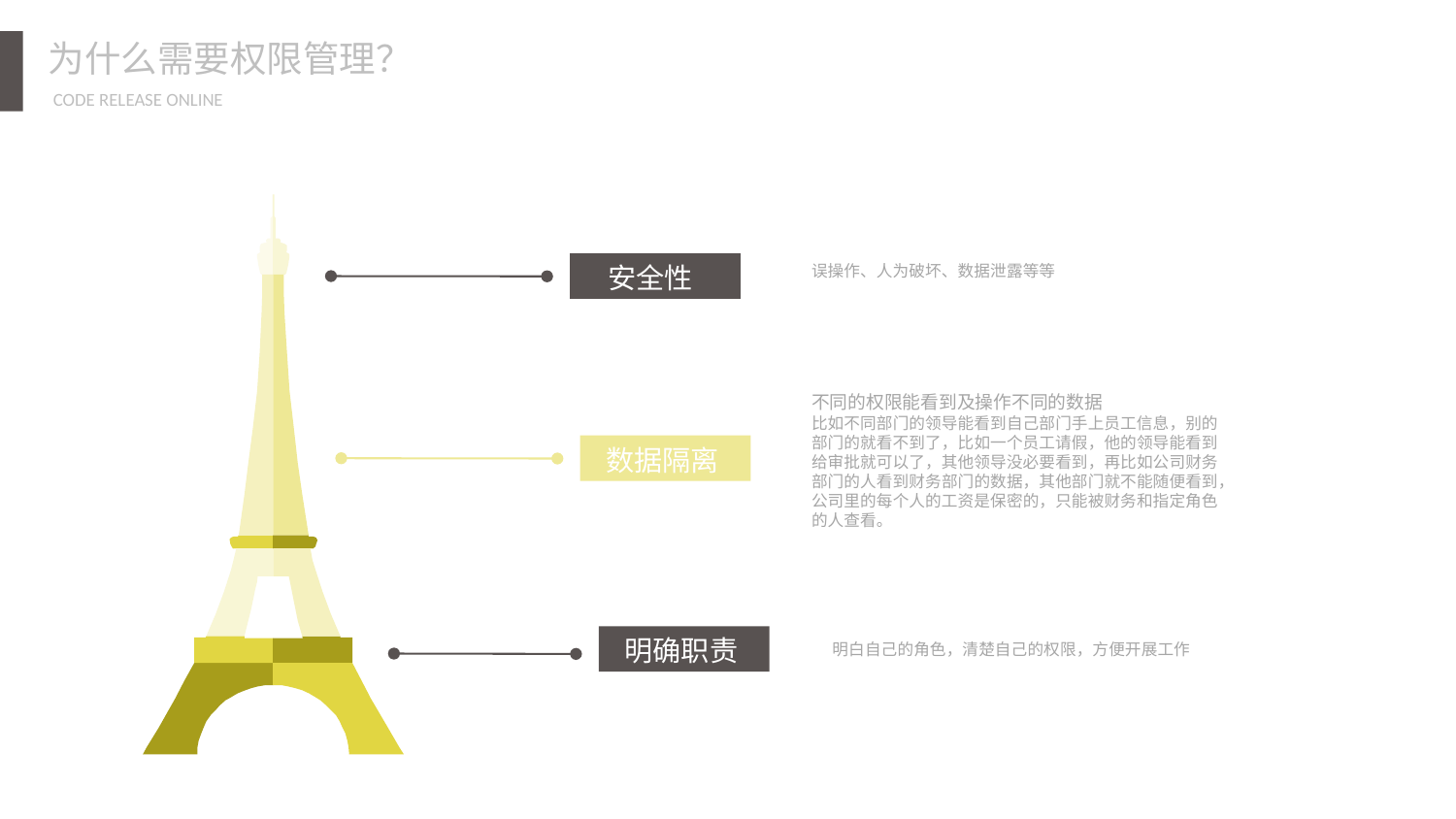

为什么需要权限管理？

 安全性
误操作、人为破坏、数据泄露等等
不同的权限能看到及操作不同的数据
比如不同部门的领导能看到自己部门手上员工信息，别的部门的就看不到了，比如一个员工请假，他的领导能看到给审批就可以了，其他领导没必要看到，再比如公司财务部门的人看到财务部门的数据，其他部门就不能随便看到，公司里的每个人的工资是保密的，只能被财务和指定角色的人查看。

数据隔离
明确职责

明白自己的角色，清楚自己的权限，方便开展工作